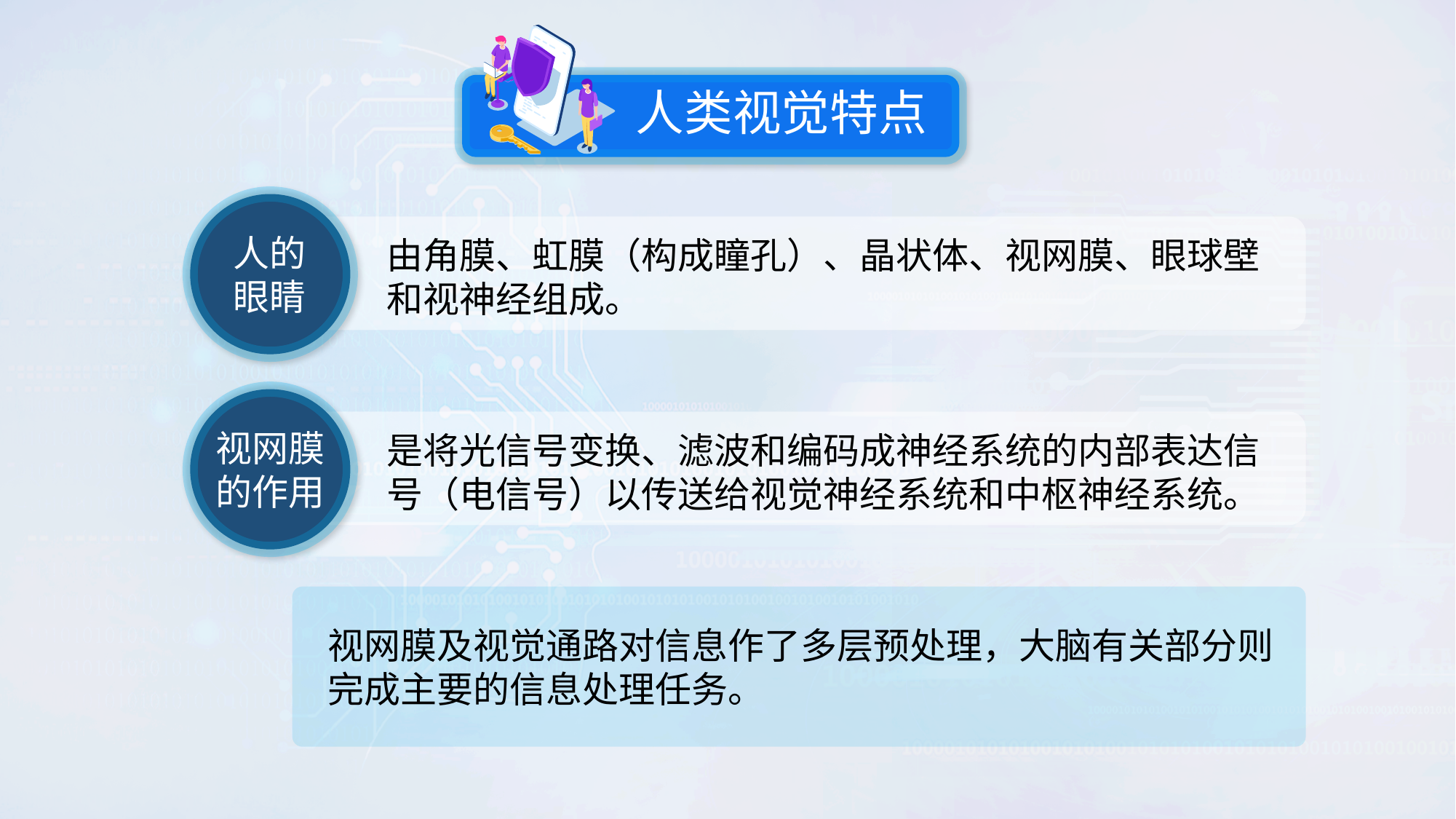

人类视觉特点

人的眼睛

由角膜、虹膜（构成瞳孔）、晶状体、视网膜、眼球壁和视神经组成。

视网膜的作用

是将光信号变换、滤波和编码成神经系统的内部表达信号（电信号）以传送给视觉神经系统和中枢神经系统。

视网膜及视觉通路对信息作了多层预处理，大脑有关部分则完成主要的信息处理任务。